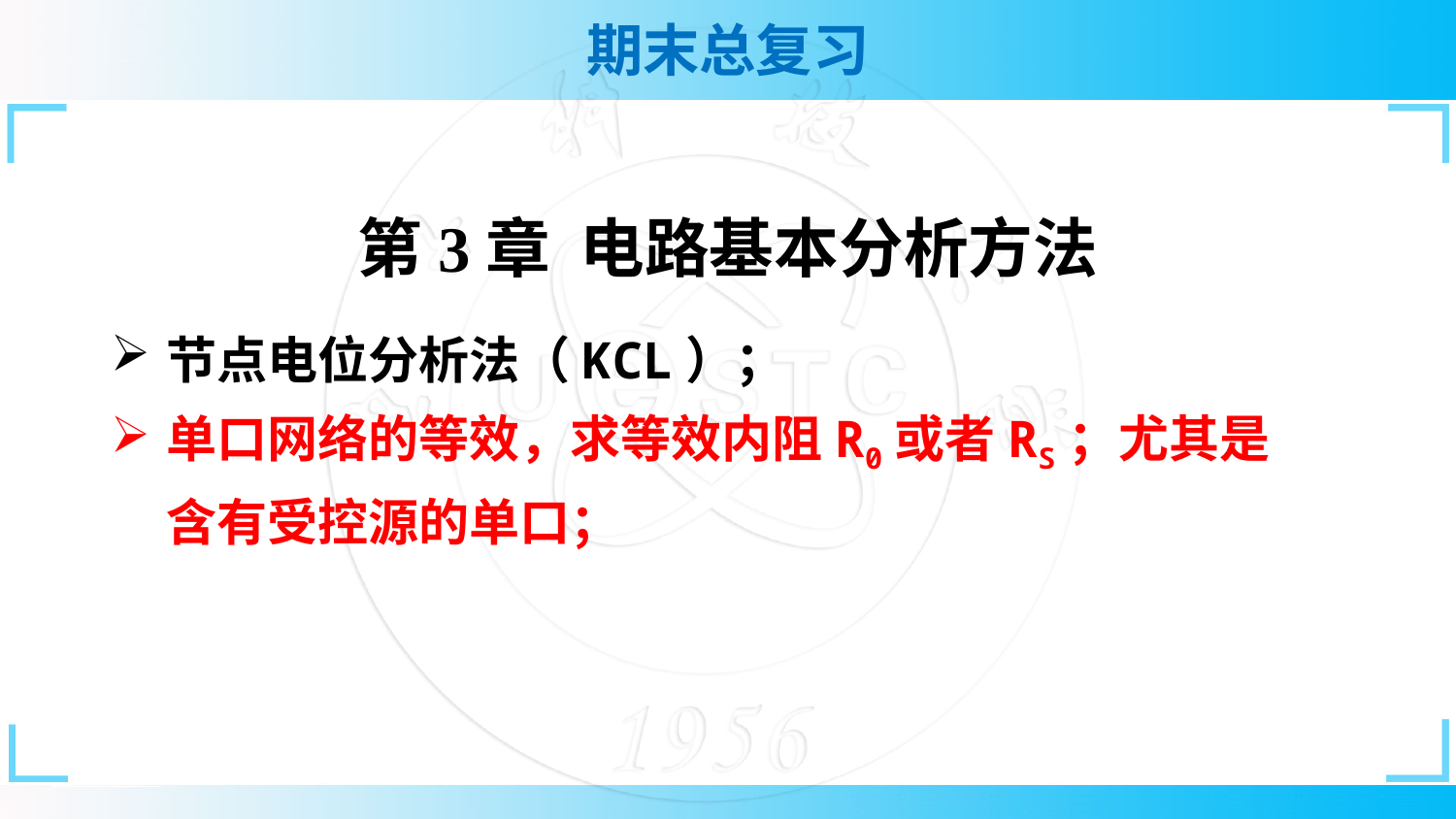

第3章  电路基本分析方法
节点电位分析法（KCL）；
单口网络的等效，求等效内阻R0或者RS；尤其是含有受控源的单口；